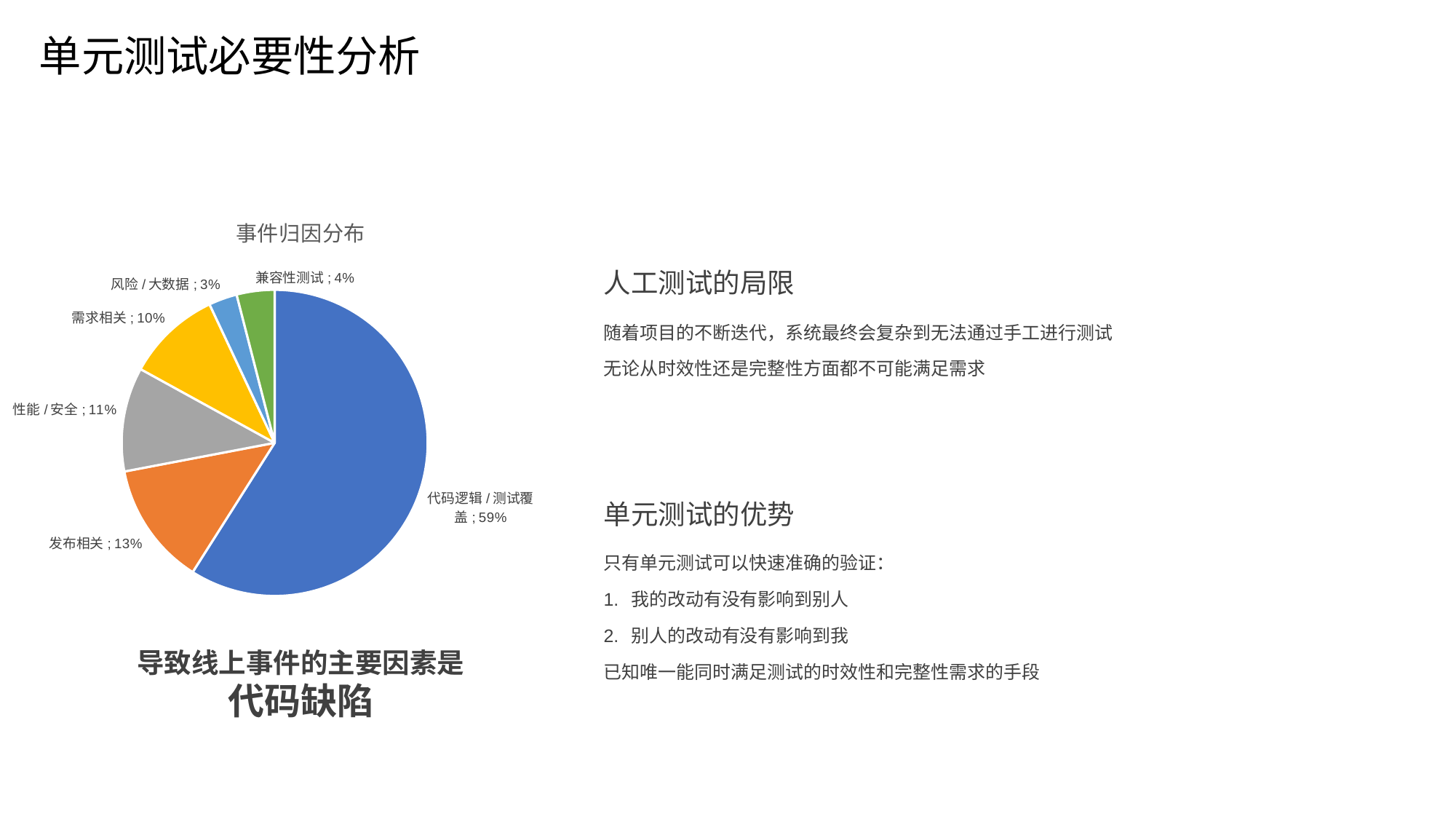

单元测试必要性分析

### Chart: 事件归因分布

| Category |  |
|---|---|
| 代码逻辑/测试覆盖 | 0.59 |
| 发布相关 | 0.13 |
| 性能/安全 | 0.11 |
| 需求相关 | 0.1 |
| 风险/大数据 | 0.03 |
| 兼容性测试 | 0.04 |
人工测试的局限
随着项目的不断迭代，系统最终会复杂到无法通过手工进行测试
无论从时效性还是完整性方面都不可能满足需求
单元测试的优势
只有单元测试可以快速准确的验证：
我的改动有没有影响到别人
别人的改动有没有影响到我
已知唯一能同时满足测试的时效性和完整性需求的手段
导致线上事件的主要因素是
代码缺陷